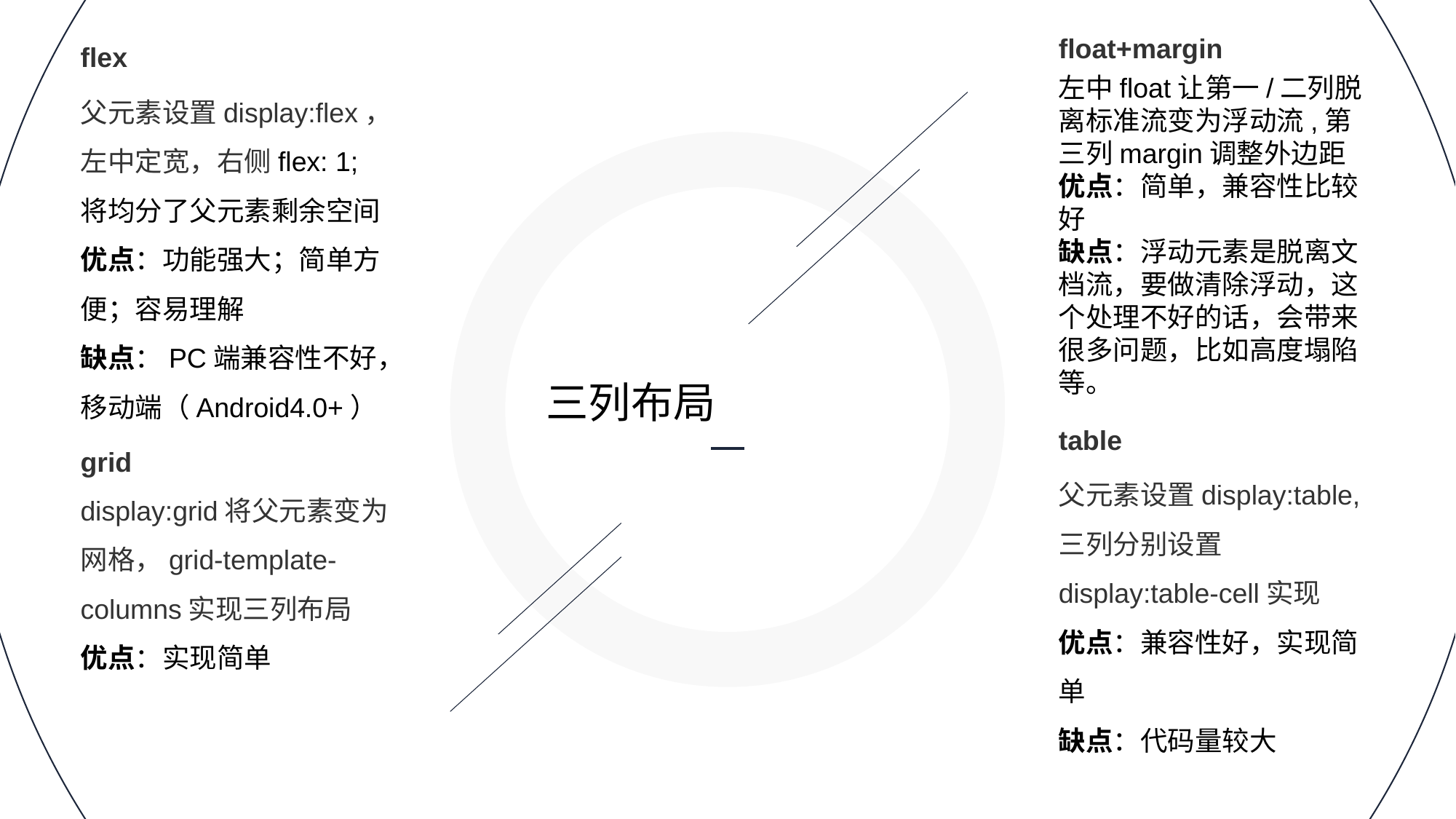

float+margin
flex
左中float让第一/二列脱离标准流变为浮动流,第三列margin调整外边距
优点：简单，兼容性比较好
缺点：浮动元素是脱离文档流，要做清除浮动，这个处理不好的话，会带来很多问题，比如高度塌陷等。

父元素设置display:flex，左中定宽，右侧flex: 1; 将均分了父元素剩余空间
优点：功能强大；简单方便；容易理解
缺点：PC端兼容性不好，移动端（Android4.0+）

三列布局
table
grid
父元素设置display:table,三列分别设置display:table-cell实现
优点：兼容性好，实现简单
缺点：代码量较大

display:grid将父元素变为网格，grid-template-columns实现三列布局
优点：实现简单